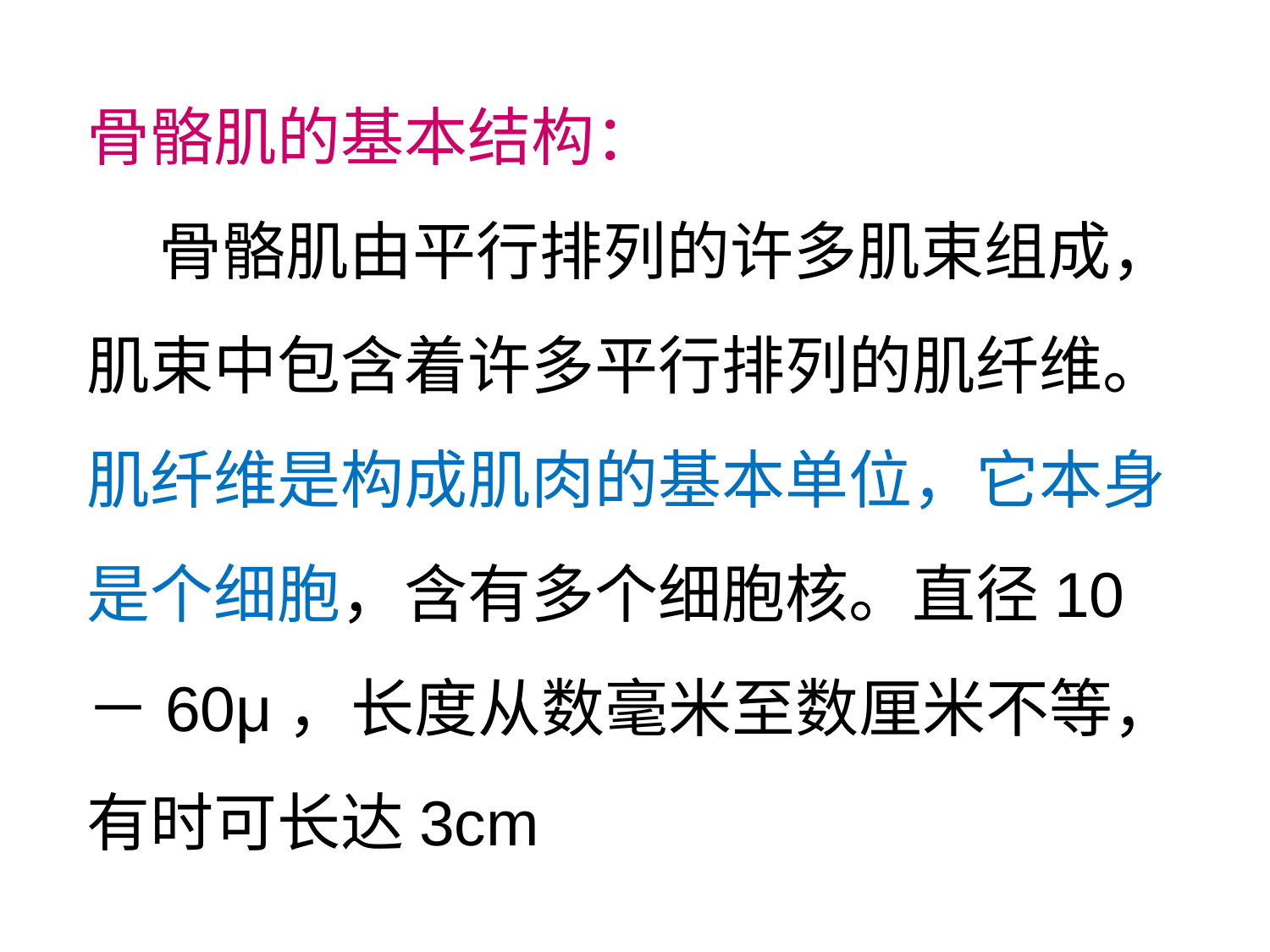

骨骼肌的基本结构：
    骨骼肌由平行排列的许多肌束组成，肌束中包含着许多平行排列的肌纤维。肌纤维是构成肌肉的基本单位，它本身是个细胞，含有多个细胞核。直径10－60μ，长度从数毫米至数厘米不等，有时可长达3cm